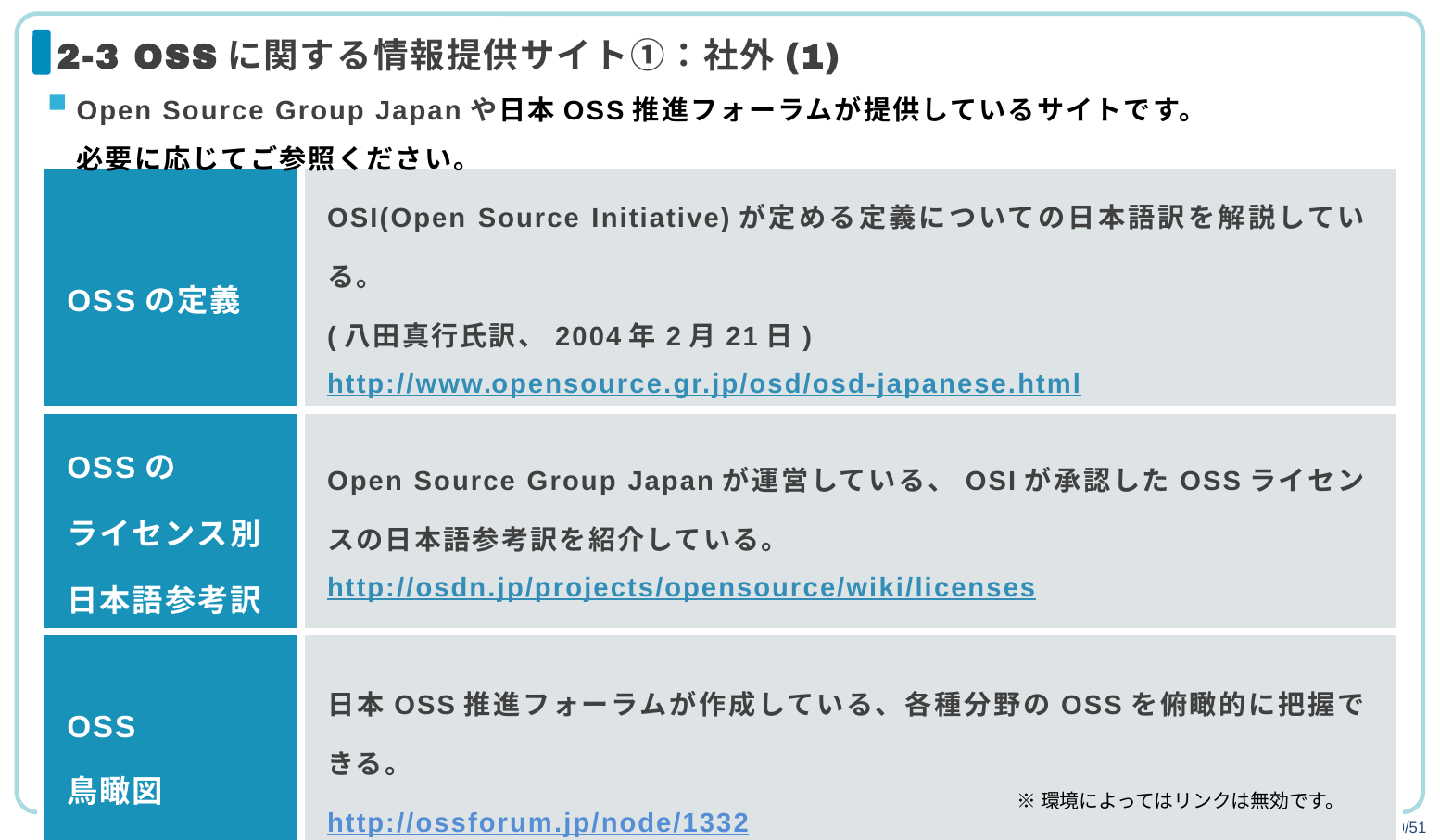

# 2-3 OSSに関する情報提供サイト①：社外(1)
Open Source Group Japanや日本OSS推進フォーラムが提供しているサイトです。
必要に応じてご参照ください。

| OSSの定義 | OSI(Open Source Initiative)が定める定義についての日本語訳を解説している。 (八田真行氏訳、2004年2月21日) http://www.opensource.gr.jp/osd/osd-japanese.html |
| --- | --- |
| OSSの ライセンス別 日本語参考訳 | Open Source Group Japanが運営している、OSIが承認したOSSライセンスの日本語参考訳を紹介している。 http://osdn.jp/projects/opensource/wiki/licenses |
| OSS 鳥瞰図 | 日本OSS推進フォーラムが作成している、各種分野のOSSを俯瞰的に把握できる。 http://ossforum.jp/node/1332 |
※環境によってはリンクは無効です。